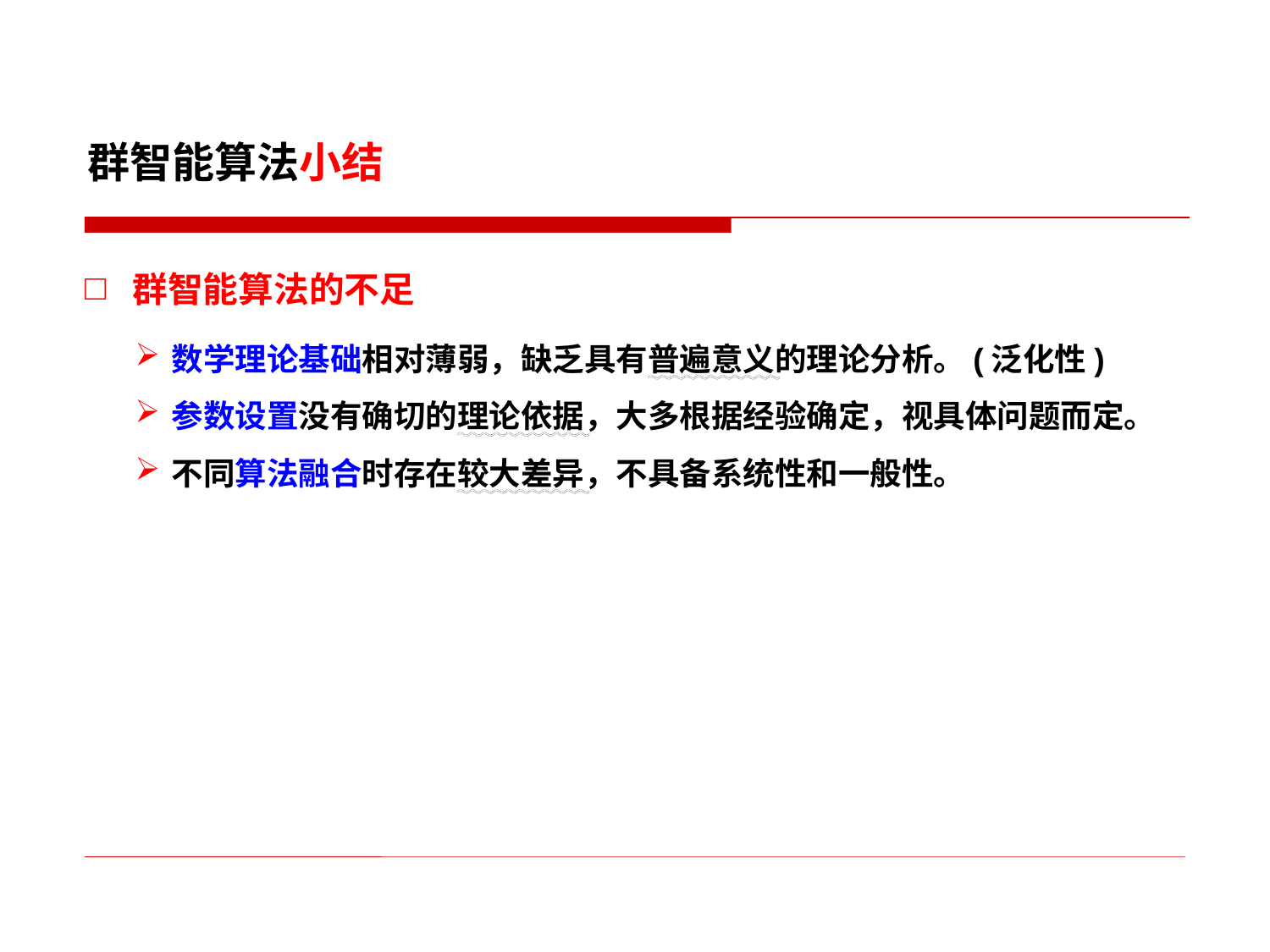

群智能算法小结
群智能算法的不足
数学理论基础相对薄弱，缺乏具有普遍意义的理论分析。(泛化性)
参数设置没有确切的理论依据，大多根据经验确定，视具体问题而定。
不同算法融合时存在较大差异，不具备系统性和一般性。